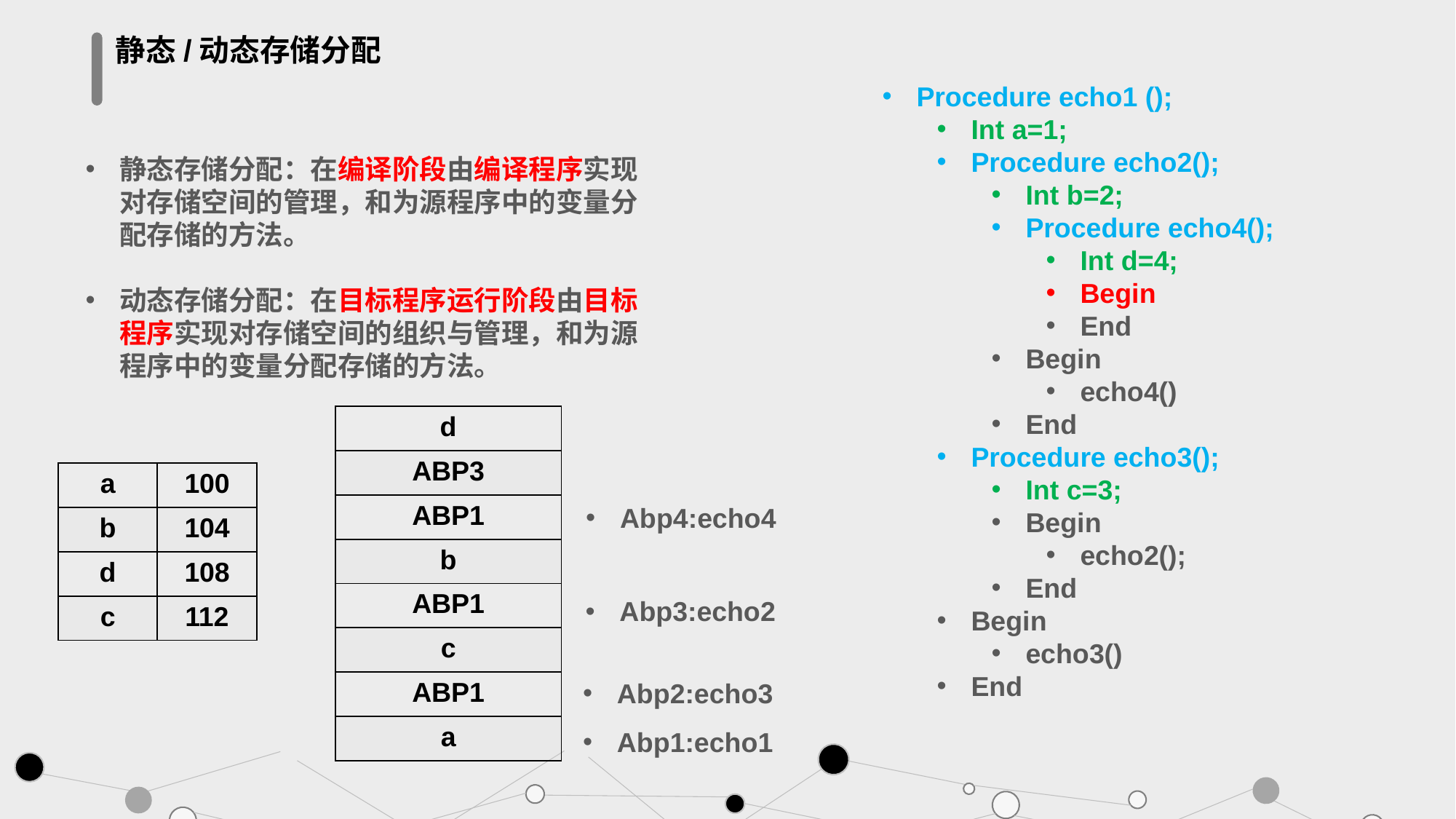

静态/动态存储分配

Procedure echo1 ();
Int a=1;
Procedure echo2();
Int b=2;
Procedure echo4();
Int d=4;
Begin
End
Begin
echo4()
End
Procedure echo3();
Int c=3;
Begin
echo2();
End
Begin
echo3()
End

静态存储分配：在编译阶段由编译程序实现对存储空间的管理，和为源程序中的变量分配存储的方法。

动态存储分配：在目标程序运行阶段由目标程序实现对存储空间的组织与管理，和为源程序中的变量分配存储的方法。

| d |
| --- |
| ABP3 |
| ABP1 |
| b |
| ABP1 |
| c |
| ABP1 |
| a |
| a | 100 |
| --- | --- |
| b | 104 |
| d | 108 |
| c | 112 |
Abp4:echo4
Abp3:echo2
Abp2:echo3
Abp1:echo1